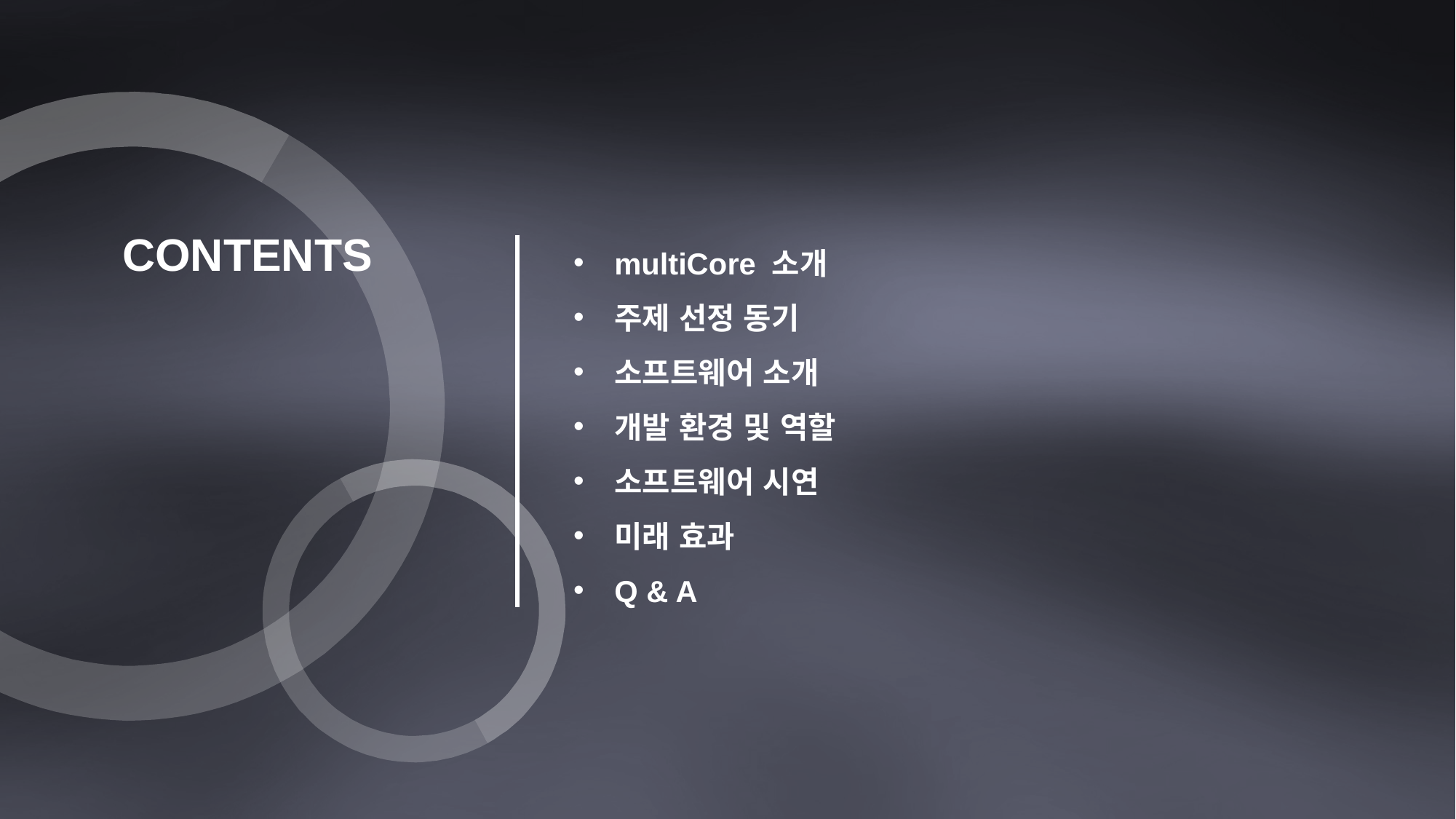

CONTENTS
multiCore 소개
주제 선정 동기
소프트웨어 소개
개발 환경 및 역할
소프트웨어 시연
미래 효과
Q & A